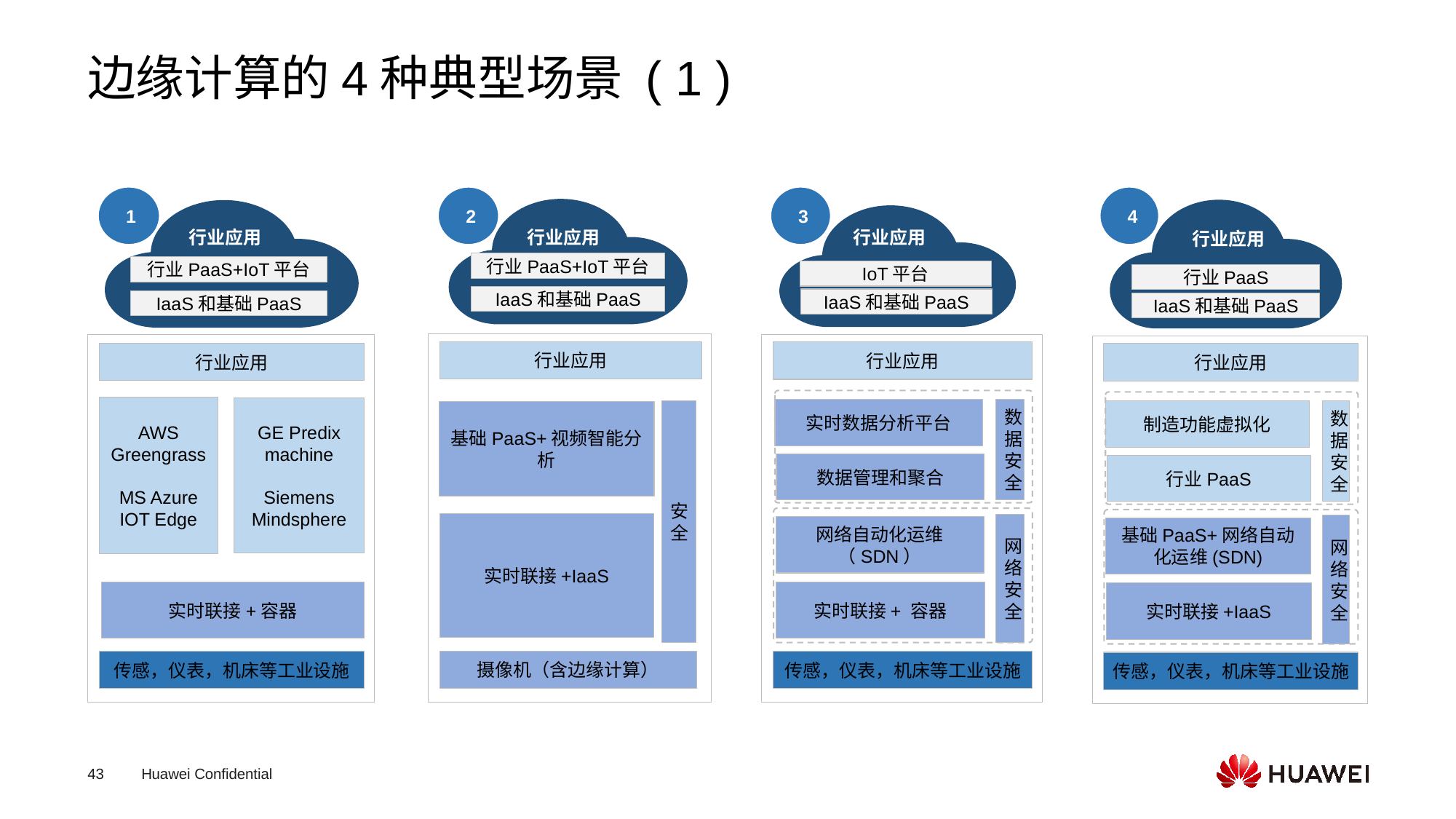

# 边缘计算的4种典型场景 ( 1 )
4

行业应用
行业PaaS
IaaS和基础PaaS

行业应用

制造功能虚拟化
数据安全
行业PaaS

网络安全
基础PaaS+网络自动化运维(SDN)
实时联接+IaaS
传感，仪表，机床等工业设施
1

行业应用
行业PaaS+IoT平台
IaaS和基础PaaS

行业应用
AWS Greengrass

MS Azure IOT Edge
GE Predix machine

Siemens Mindsphere
实时联接+容器
传感，仪表，机床等工业设施
3

行业应用
IoT平台
IaaS和基础PaaS

行业应用

实时数据分析平台
数据安全
数据管理和聚合

网络安全
网络自动化运维（SDN）
实时联接+ 容器
传感，仪表，机床等工业设施
2

行业应用
行业PaaS+IoT平台
IaaS和基础PaaS

行业应用
安全
基础PaaS+视频智能分析
实时联接+IaaS
摄像机（含边缘计算）